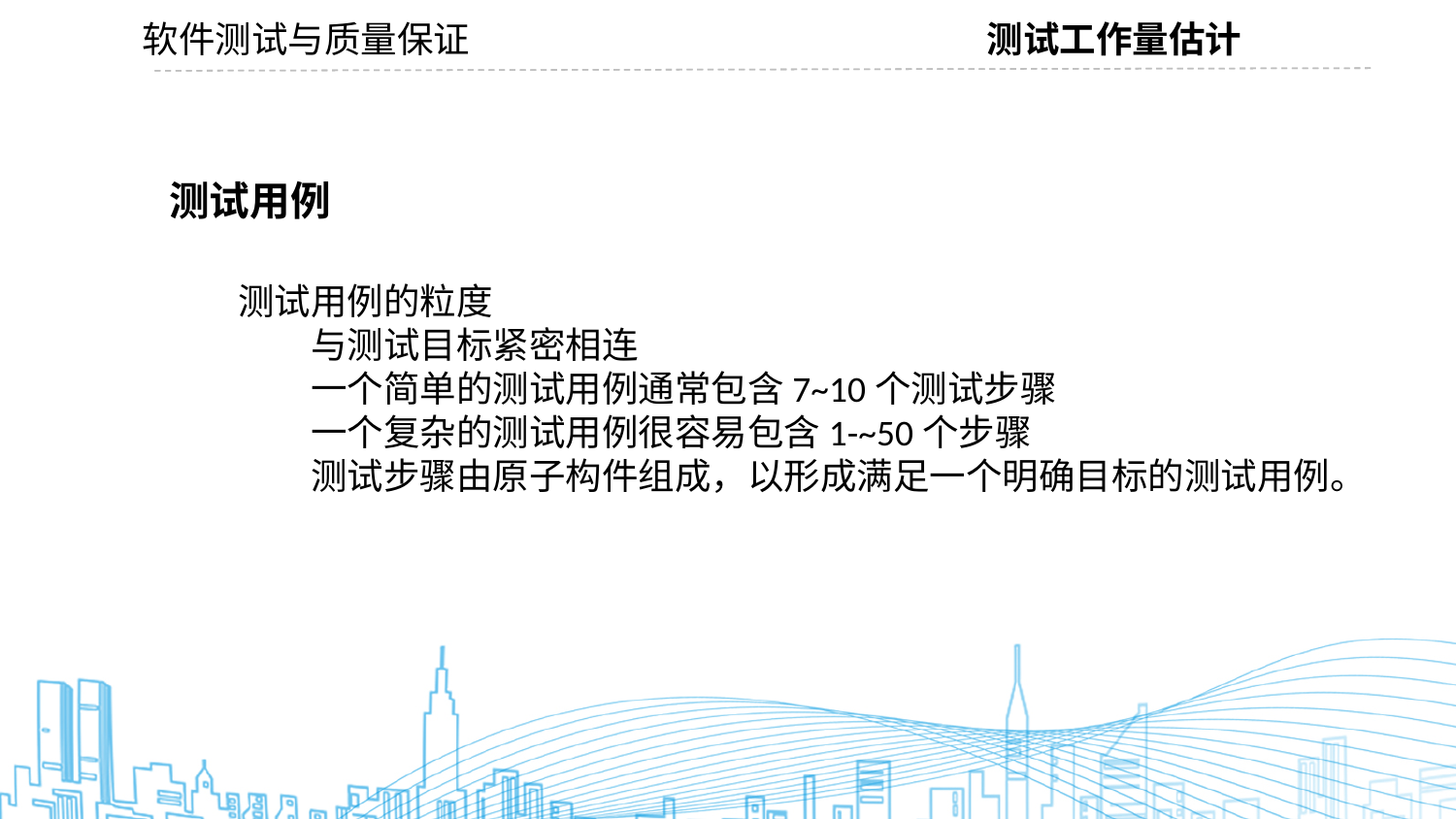

软件测试与质量保证
测试工作量估计
测试用例
测试用例的粒度
与测试目标紧密相连
一个简单的测试用例通常包含7~10个测试步骤
一个复杂的测试用例很容易包含1-~50个步骤
测试步骤由原子构件组成，以形成满足一个明确目标的测试用例。